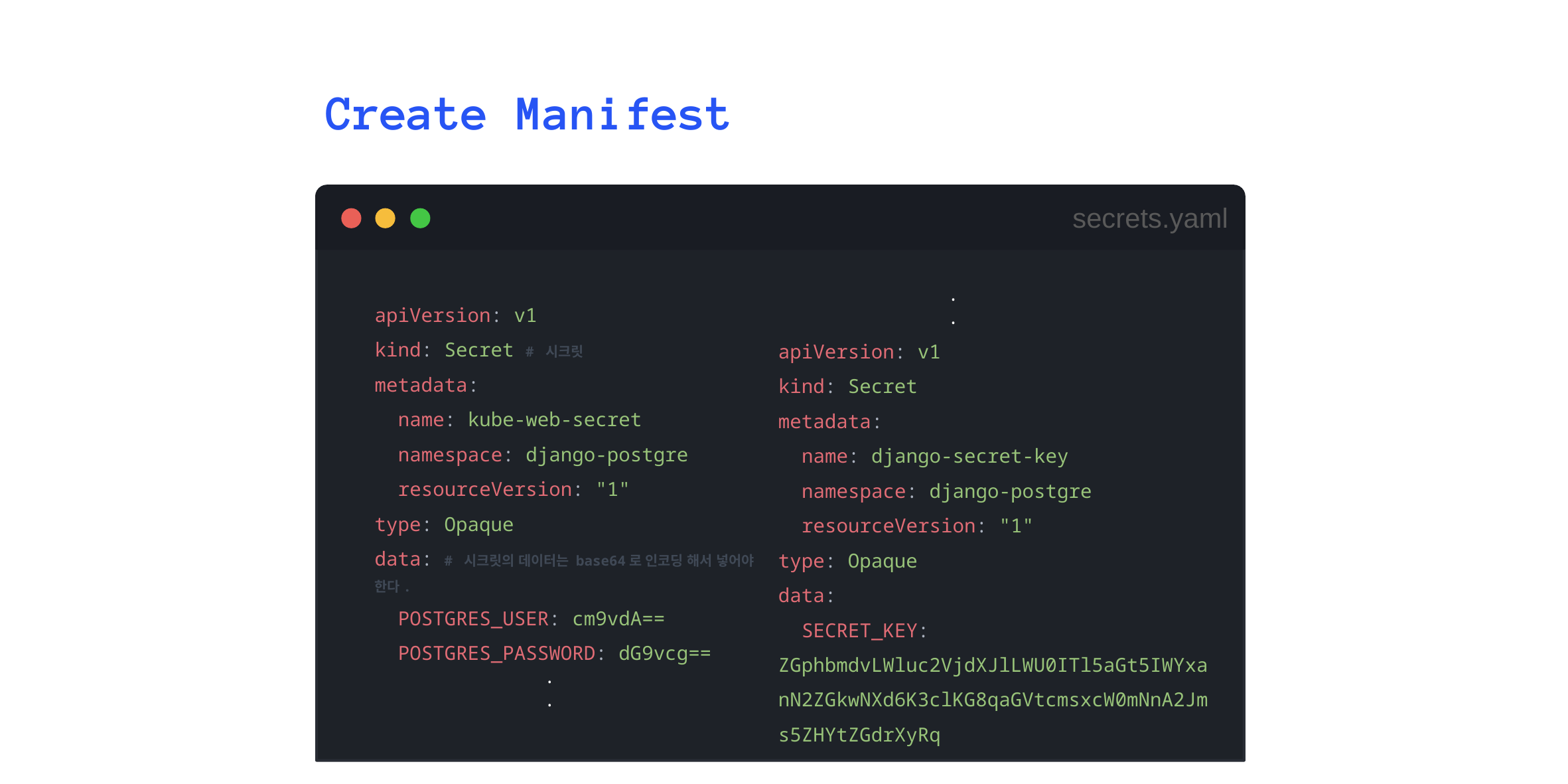

Create Manifest

secrets.yaml
 	       .
       	      .
apiVersion: v1
kind: Secret
metadata:
  name: django-secret-key
  namespace: django-postgre
  resourceVersion: "1"
type: Opaque
data:
  SECRET_KEY: ZGphbmdvLWluc2VjdXJlLWU0ITl5aGt5IWYxanN2ZGkwNXd6K3clKG8qaGVtcmsxcW0mNnA2Jms5ZHYtZGdrXyRq
apiVersion: v1
kind: Secret # 시크릿
metadata:
  name: kube-web-secret
  namespace: django-postgre
  resourceVersion: "1"
type: Opaque
data: # 시크릿의 데이터는 base64로 인코딩 해서 넣어야 한다.
  POSTGRES_USER: cm9vdA==
  POSTGRES_PASSWORD: dG9vcg==
 	       .
       	      .